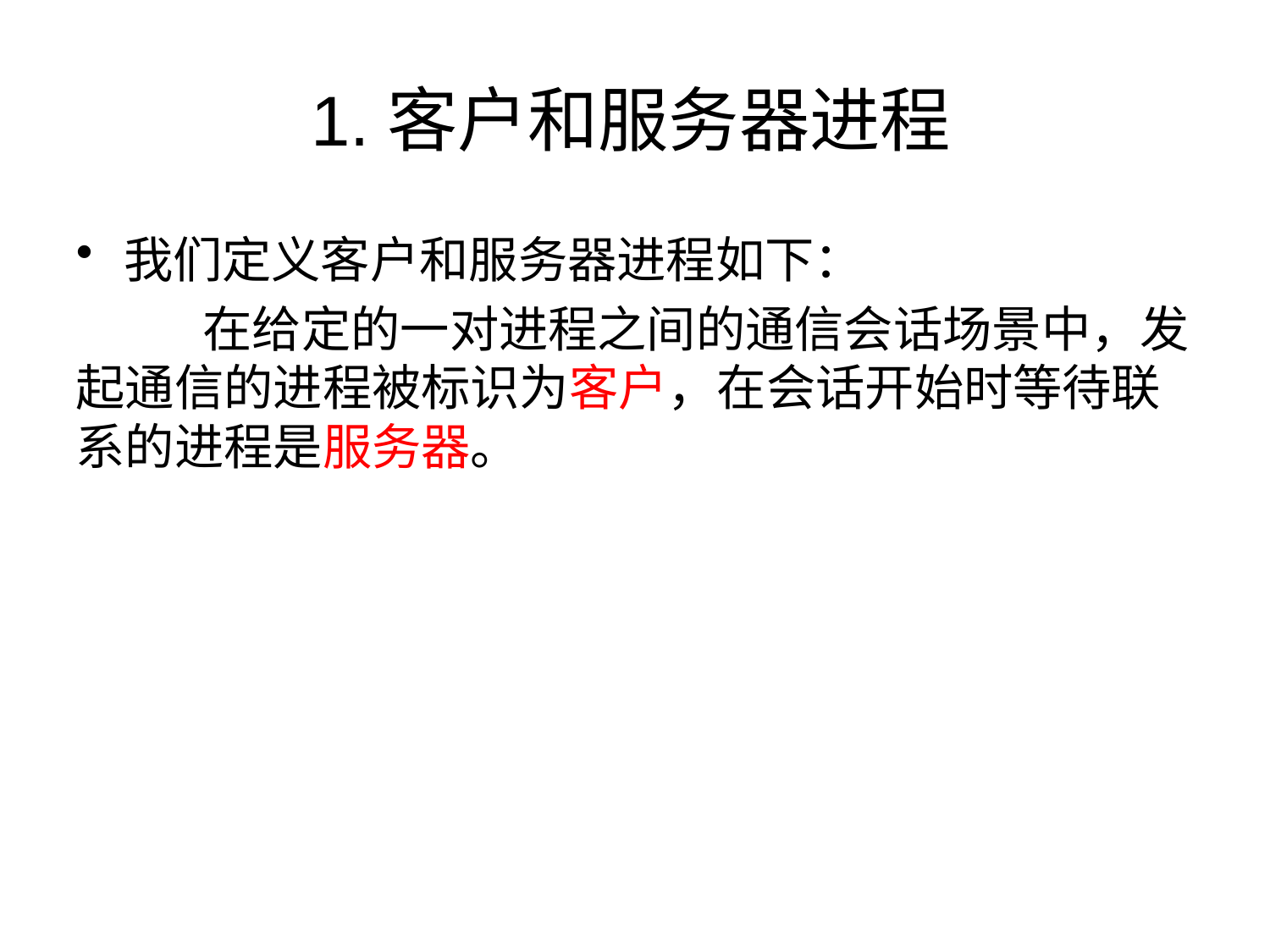

# 1.客户和服务器进程
我们定义客户和服务器进程如下：
	在给定的一对进程之间的通信会话场景中，发起通信的进程被标识为客户，在会话开始时等待联系的进程是服务器。